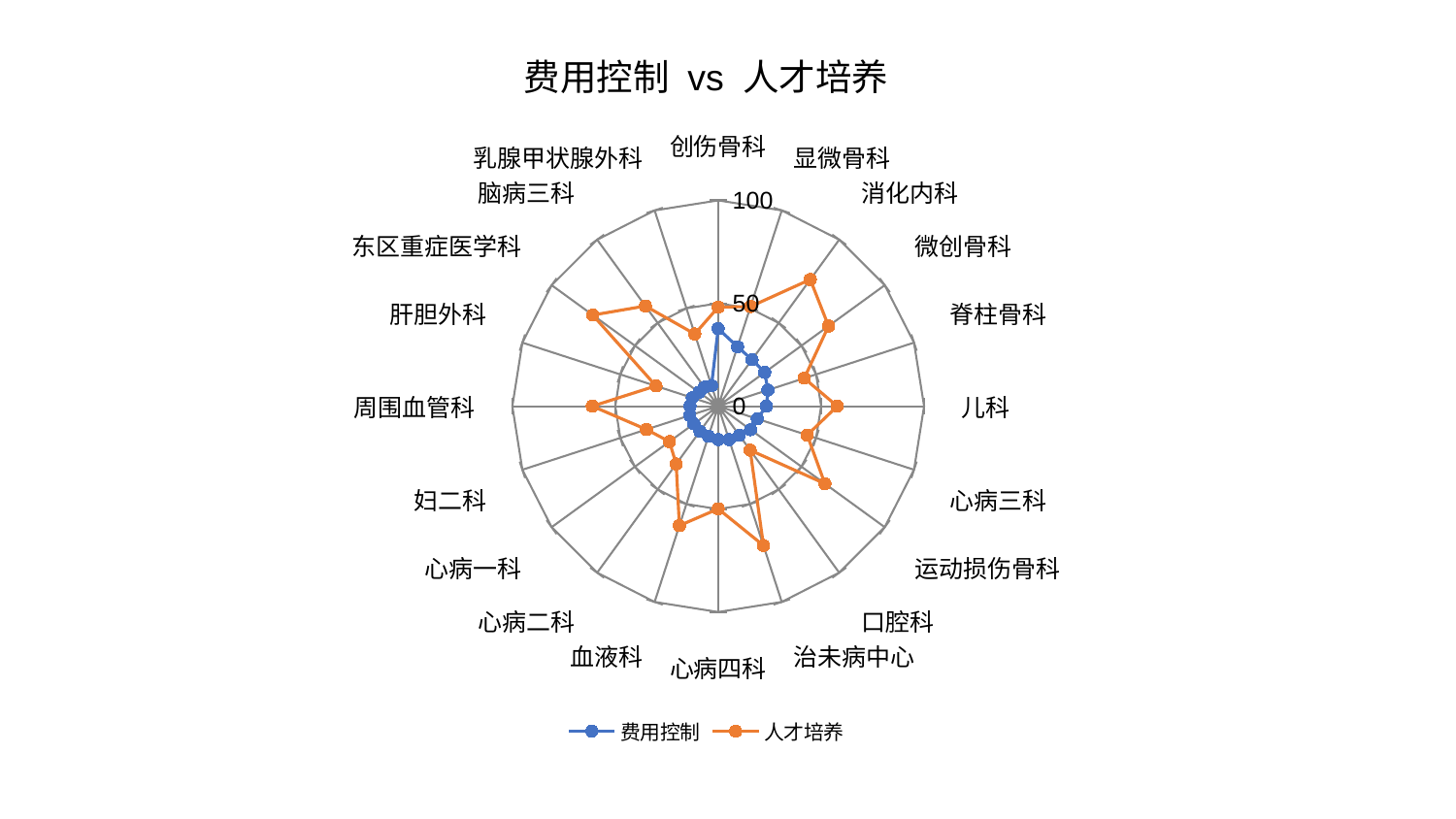

### Chart: 费用控制 vs 人才培养

| Category | 费用控制 | 人才培养 |
|---|---|---|
| 创伤骨科 | 37.67994119086728 | 48.10472173065861 |
| 显微骨科 | 30.3636859700249 | 50.920966361351134 |
| 消化内科 | 27.974214804564838 | 76.10134055131441 |
| 微创骨科 | 27.955500409319356 | 66.25142892902328 |
| 脊柱骨科 | 25.394412940462793 | 43.96567438880985 |
| 儿科 | 23.457267490493503 | 57.80930220923627 |
| 心病三科 | 19.96134264856486 | 45.46368976962524 |
| 运动损伤骨科 | 19.435782743508373 | 64.07085787981741 |
| 口腔科 | 17.510909068209628 | 26.436355729492977 |
| 治未病中心 | 17.12032913448134 | 71.18967316327901 |
| 心病四科 | 16.249458939193847 | 49.87453450656377 |
| 血液科 | 15.335376498655872 | 61.01714459191894 |
| 心病二科 | 15.11138387930214 | 34.752062361416414 |
| 心病一科 | 14.630723067270617 | 29.307672431883912 |
| 妇二科 | 14.460718553893134 | 36.653749136598954 |
| 周围血管科 | 13.688496303672753 | 61.15304538319427 |
| 肝胆外科 | 13.24000329325023 | 31.809113875427432 |
| 东区重症医学科 | 11.493249657512687 | 75.33376854822393 |
| 脑病三科 | 11.43342949252453 | 60.18250367871468 |
| 乳腺甲状腺外科 | 10.4712146559628 | 36.88850084578126 |
48